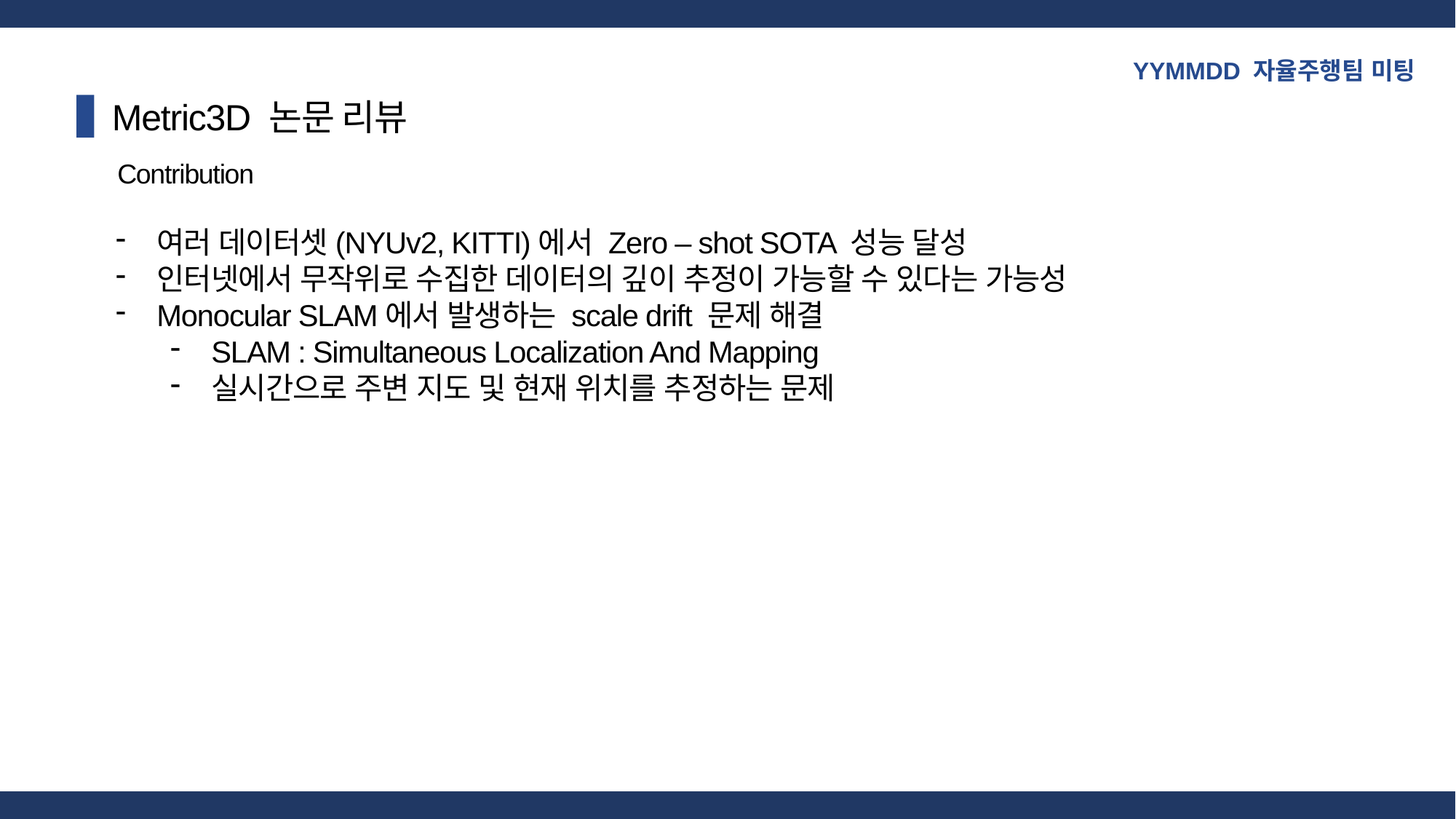

YYMMDD 자율주행팀 미팅
Metric3D 논문 리뷰

Contribution
여러 데이터셋(NYUv2, KITTI)에서 Zero – shot SOTA 성능 달성
인터넷에서 무작위로 수집한 데이터의 깊이 추정이 가능할 수 있다는 가능성
Monocular SLAM에서 발생하는 scale drift 문제 해결
SLAM : Simultaneous Localization And Mapping
실시간으로 주변 지도 및 현재 위치를 추정하는 문제